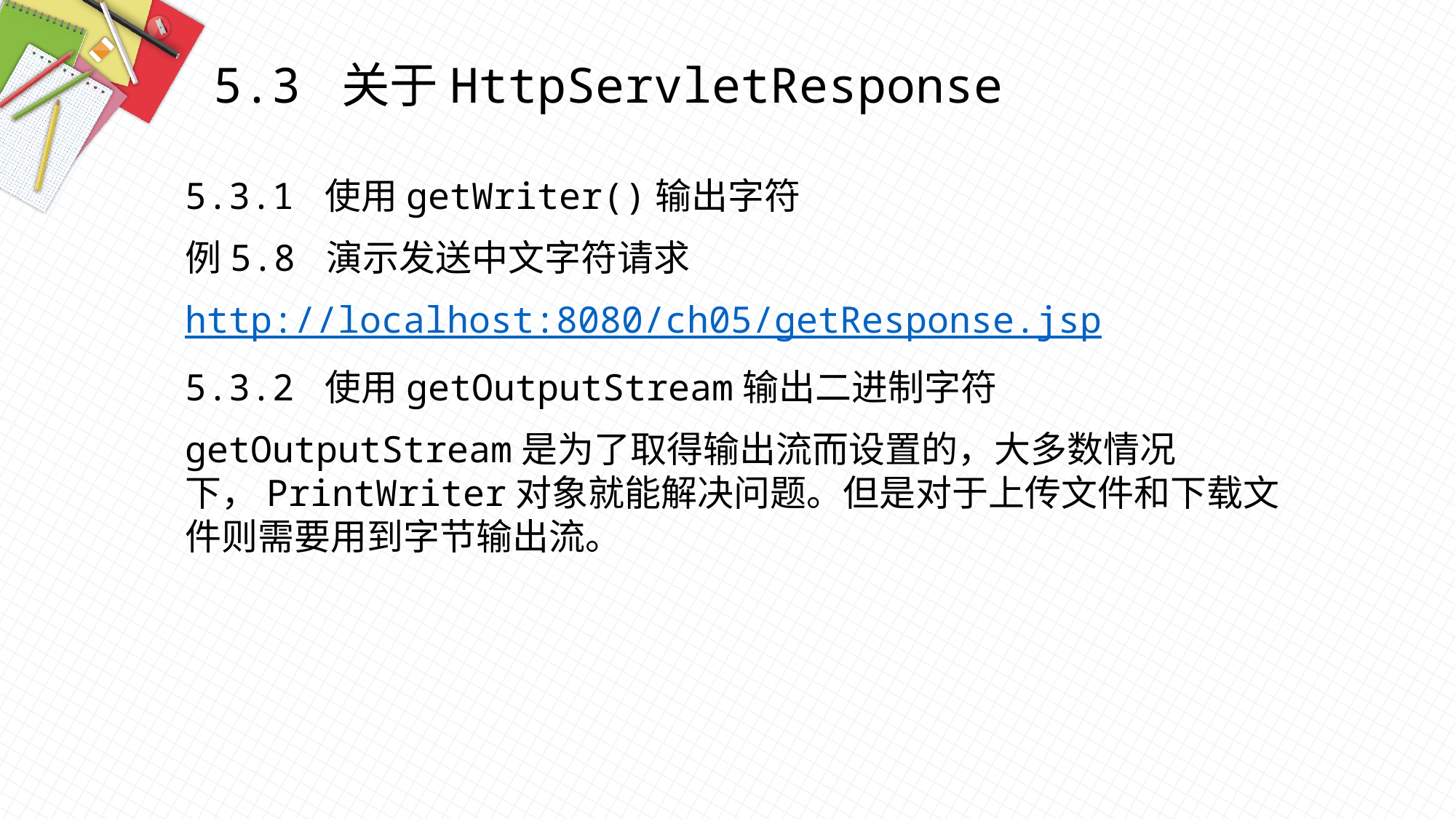

5.3 关于HttpServletResponse
5.3.1 使用getWriter()输出字符
例5.8 演示发送中文字符请求
http://localhost:8080/ch05/getResponse.jsp
5.3.2 使用getOutputStream输出二进制字符
getOutputStream是为了取得输出流而设置的，大多数情况下，PrintWriter对象就能解决问题。但是对于上传文件和下载文件则需要用到字节输出流。